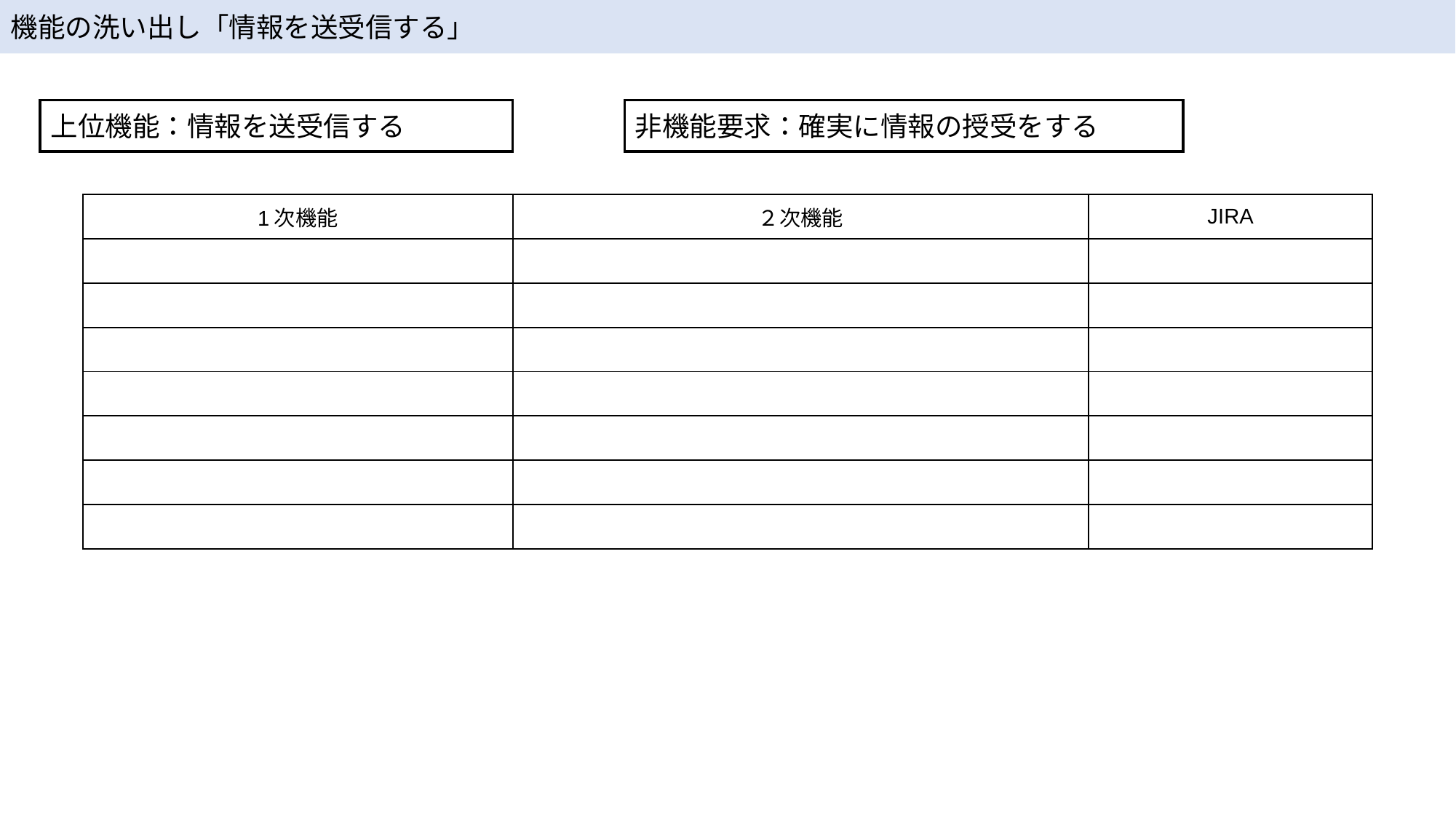

機能の洗い出し「情報を送受信する」
上位機能：情報を送受信する
非機能要求：確実に情報の授受をする
| 1次機能 | ２次機能 | JIRA |
| --- | --- | --- |
|  |  |  |
|  |  |  |
|  |  |  |
|  |  |  |
|  |  |  |
|  |  |  |
|  |  |  |